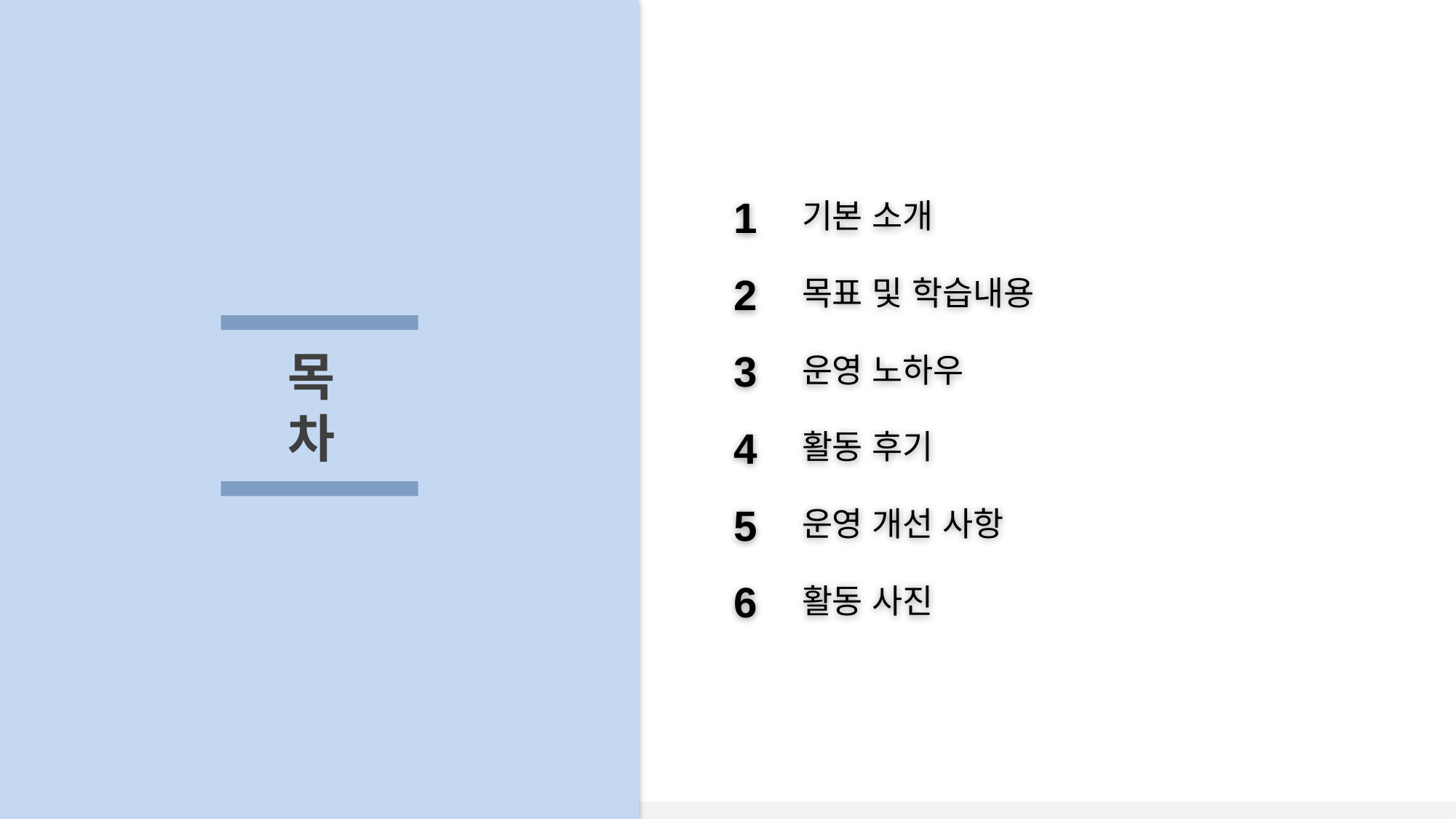

1
기본 소개
2
목표 및 학습내용

목차

3
운영 노하우
4
활동 후기
5
운영 개선 사항
6
활동 사진